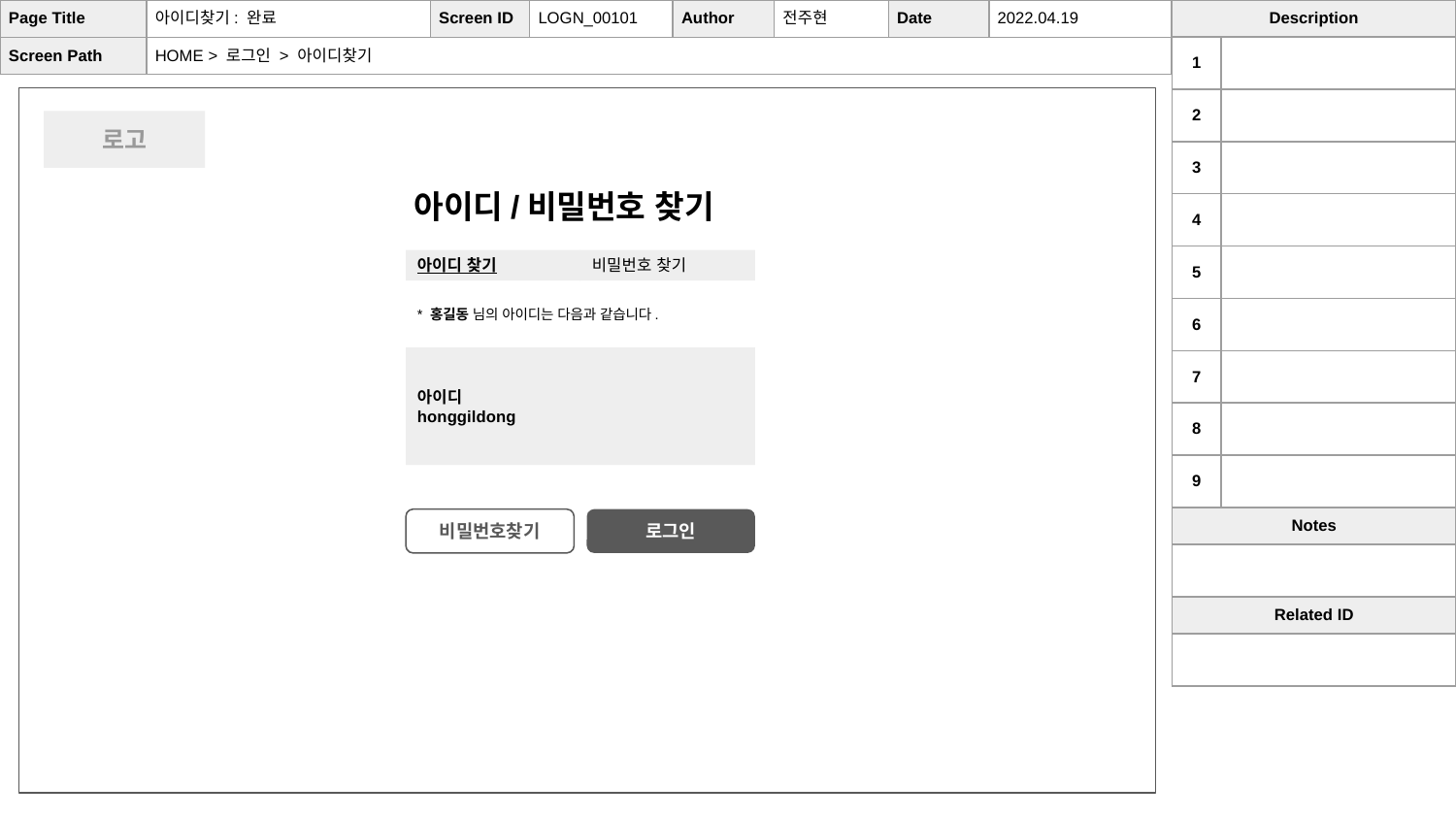

| Page Title | 아이디찾기: 완료 | Screen ID | LOGN\_00101 | Author | 전주현 | Date | 2022.04.19 |
| --- | --- | --- | --- | --- | --- | --- | --- |
| Screen Path | HOME > 로그인 > 아이디찾기 |  |  |  |  |  |  |
| Description |  |
| --- | --- |
| 1 |  |
| 2 |  |
| 3 |  |
| 4 |  |
| 5 |  |
| 6 |  |
| 7 |  |
| 8 |  |
| 9 |  |
| Notes |  |
|  |  |
| Related ID |  |
|  |  |

로고
아이디/비밀번호 찾기
아이디 찾기
비밀번호 찾기
* 홍길동 님의 아이디는 다음과 같습니다.
아이디		honggildong
비밀번호찾기
로그인